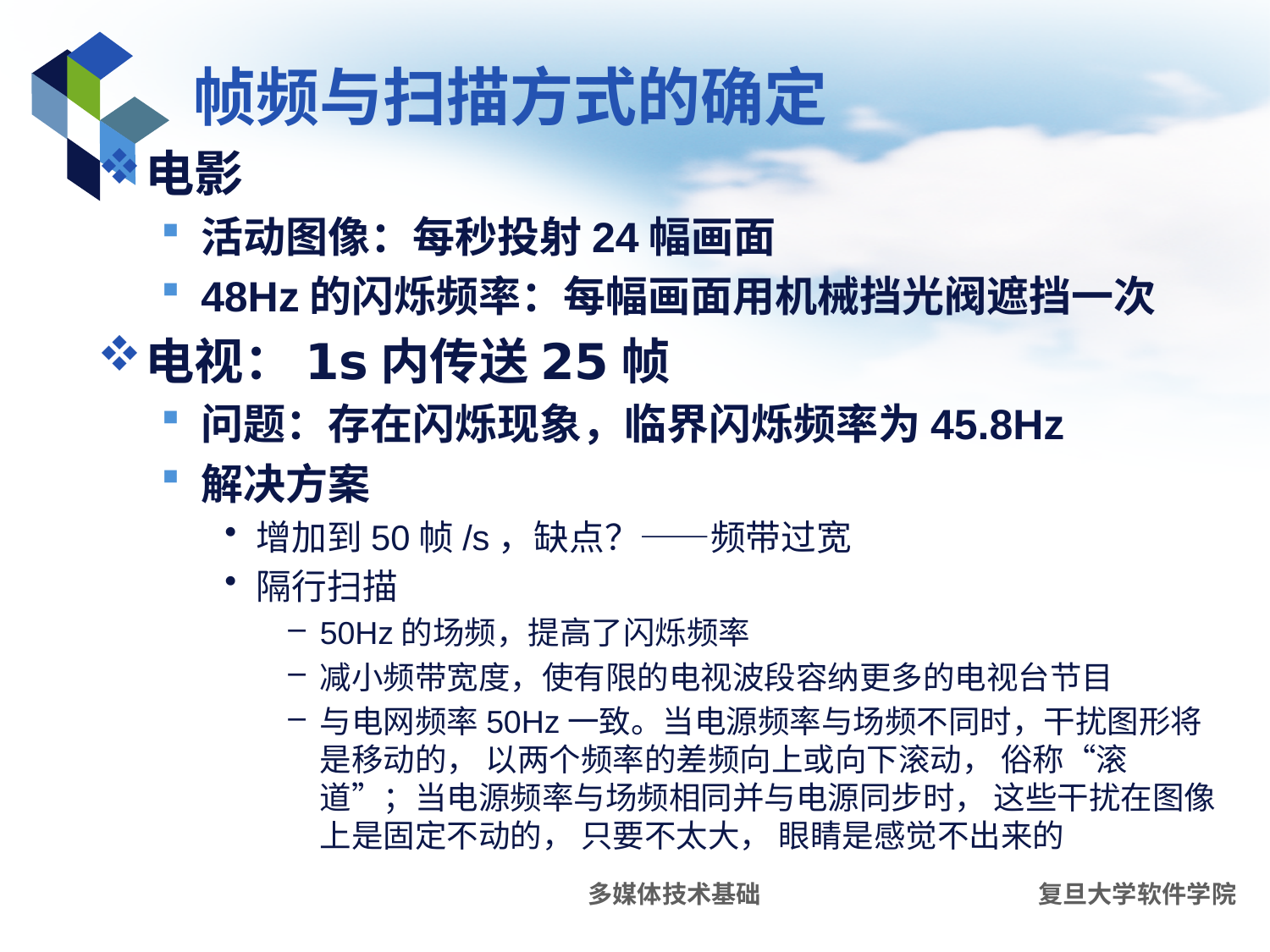

# 帧频与扫描方式的确定
电影
活动图像：每秒投射24幅画面
48Hz的闪烁频率：每幅画面用机械挡光阀遮挡一次
电视：1s内传送25帧
问题：存在闪烁现象，临界闪烁频率为45.8Hz
解决方案
增加到50帧/s，缺点？——频带过宽
隔行扫描
50Hz的场频，提高了闪烁频率
减小频带宽度，使有限的电视波段容纳更多的电视台节目
与电网频率50Hz一致。当电源频率与场频不同时，干扰图形将是移动的， 以两个频率的差频向上或向下滚动， 俗称“滚道”；当电源频率与场频相同并与电源同步时， 这些干扰在图像上是固定不动的， 只要不太大， 眼睛是感觉不出来的
多媒体技术基础